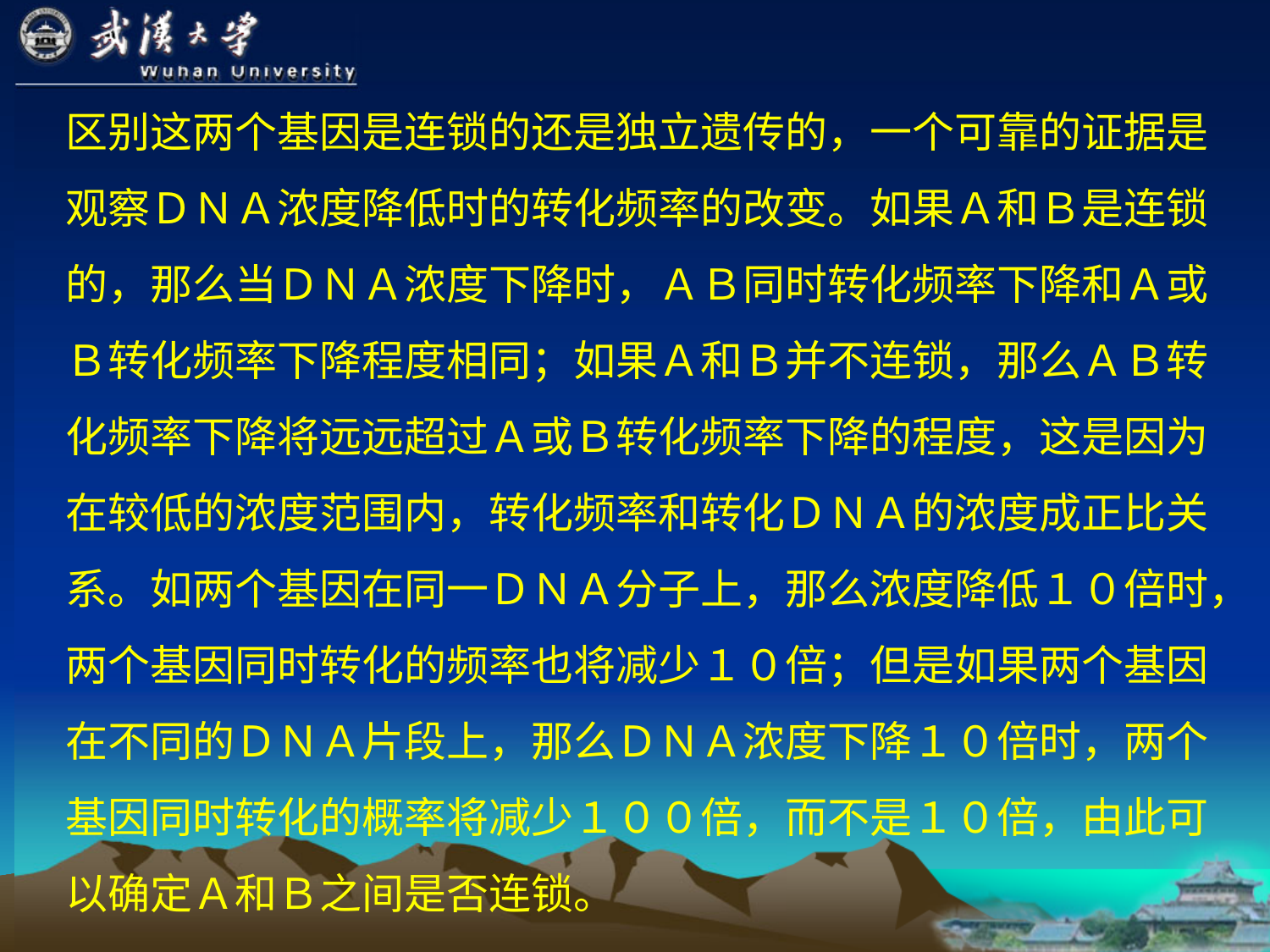

区别这两个基因是连锁的还是独立遗传的，一个可靠的证据是观察ＤＮＡ浓度降低时的转化频率的改变。如果Ａ和Ｂ是连锁的，那么当ＤＮＡ浓度下降时，ＡＢ同时转化频率下降和Ａ或Ｂ转化频率下降程度相同；如果Ａ和Ｂ并不连锁，那么ＡＢ转化频率下降将远远超过Ａ或Ｂ转化频率下降的程度，这是因为在较低的浓度范围内，转化频率和转化ＤＮＡ的浓度成正比关系。如两个基因在同一ＤＮＡ分子上，那么浓度降低１０倍时，两个基因同时转化的频率也将减少１０倍；但是如果两个基因在不同的ＤＮＡ片段上，那么ＤＮＡ浓度下降１０倍时，两个基因同时转化的概率将减少１００倍，而不是１０倍，由此可以确定Ａ和Ｂ之间是否连锁。